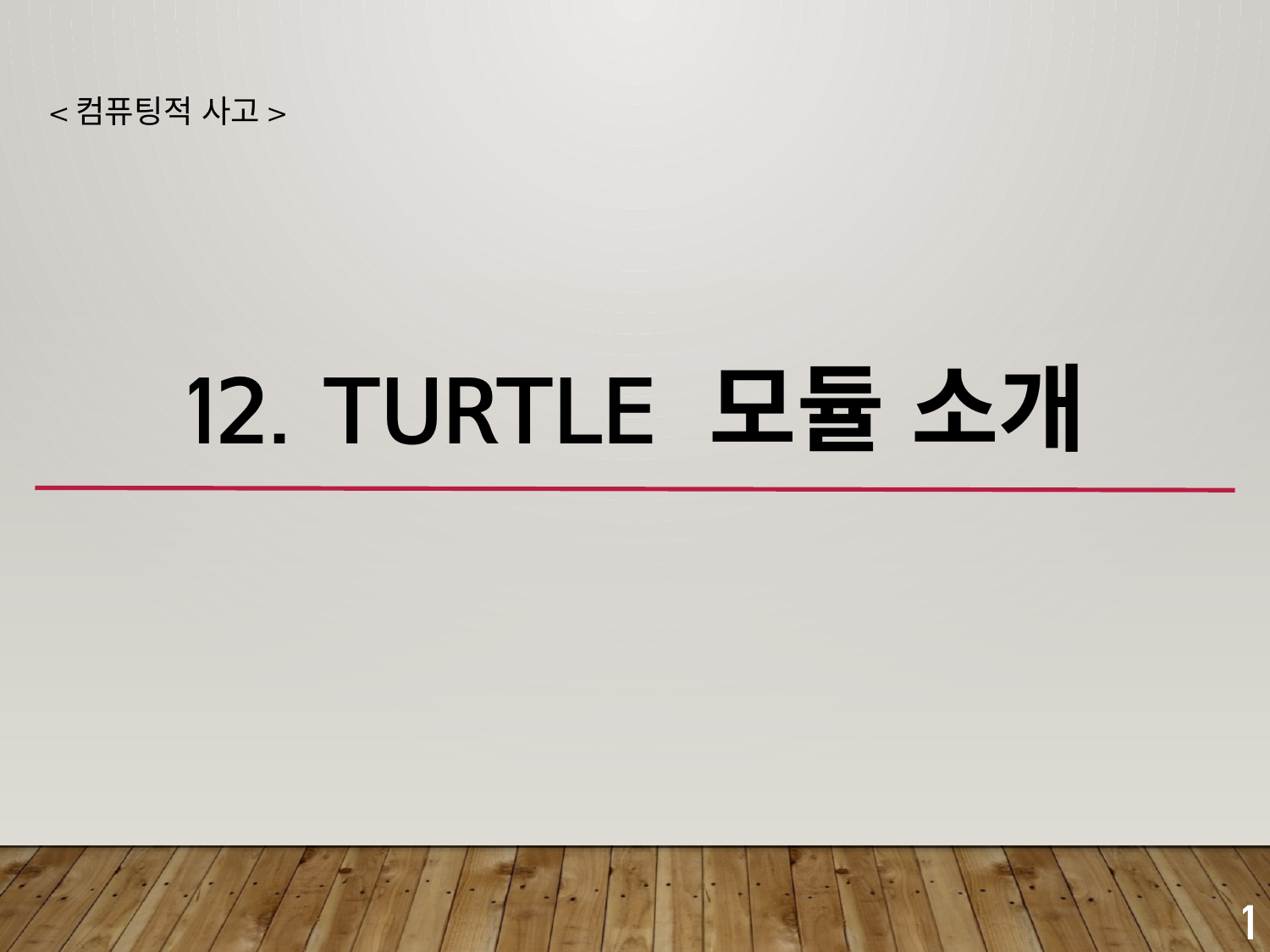

<컴퓨팅적 사고>
# 12. Turtle 모듈 소개